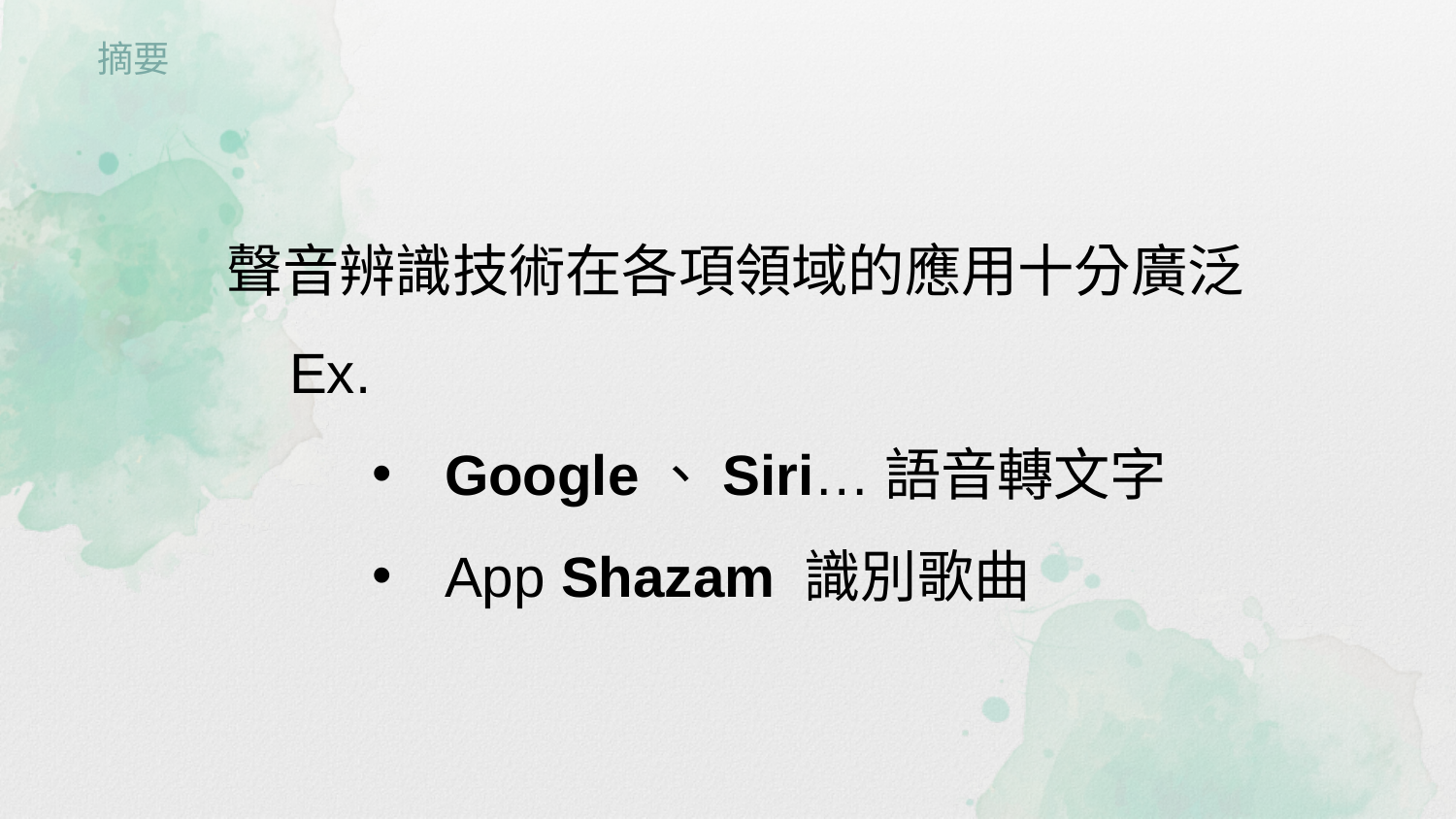

摘要
聲音辨識技術在各項領域的應用十分廣泛
    Ex.
Google、Siri…語音轉文字
App Shazam 識別歌曲